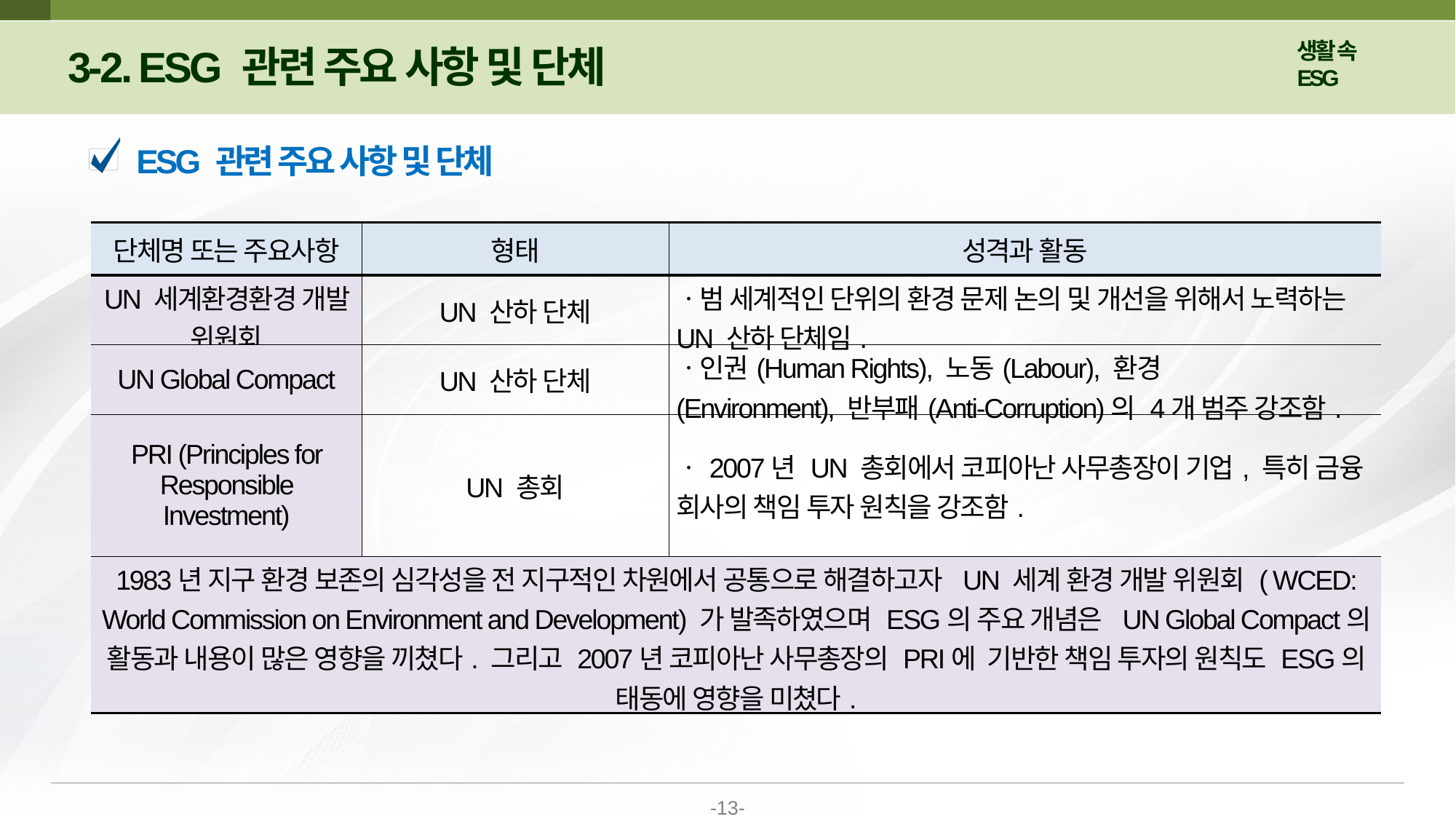

3-2. ESG 관련 주요 사항 및 단체
ESG 관련 주요 사항 및 단체

| 단체명 또는 주요사항 | 형태 | 성격과 활동 |
| --- | --- | --- |
| UN 세계환경환경 개발 위원회 | UN 산하 단체 | ㆍ범 세계적인 단위의 환경 문제 논의 및 개선을 위해서 노력하는 UN 산하 단체임. |
| UN Global Compact | UN 산하 단체 | ㆍ인권(Human Rights), 노동(Labour), 환경 (Environment), 반부패(Anti-Corruption)의 4개 범주 강조함. |
| PRI (Principles for Responsible Investment) | UN 총회 | ㆍ2007년 UN 총회에서 코피아난 사무총장이 기업, 특히 금융 회사의 책임 투자 원칙을 강조함. |
| 1983년 지구 환경 보존의 심각성을 전 지구적인 차원에서 공통으로 해결하고자 UN 세계 환경 개발 위원회 ( WCED: World Commission on Environment and Development) 가 발족하였으며 ESG의 주요 개념은 UN Global Compact의 활동과 내용이 많은 영향을 끼쳤다. 그리고 2007년 코피아난 사무총장의 PRI에 기반한 책임 투자의 원칙도 ESG의 태동에 영향을 미쳤다. |  |  |